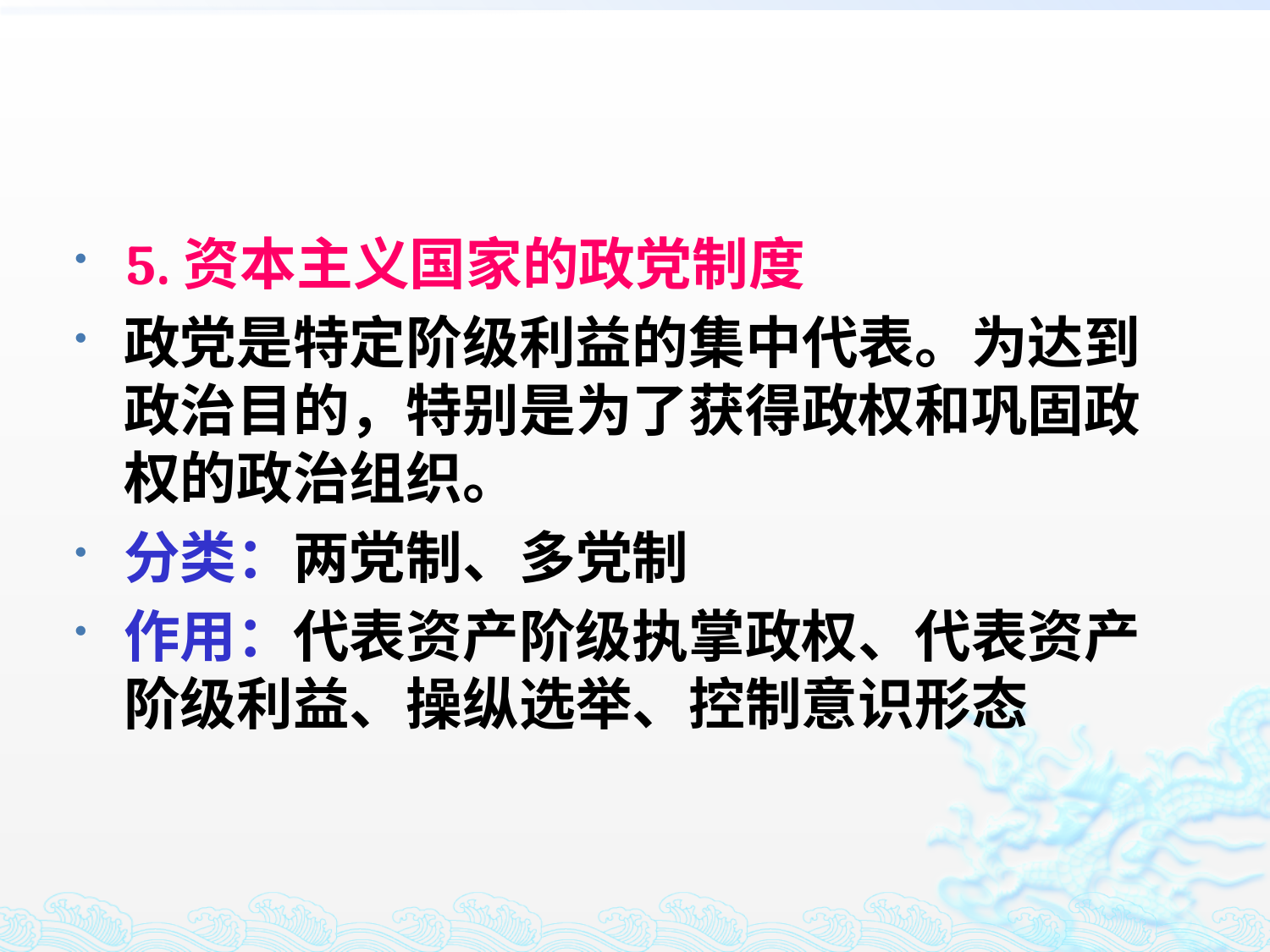

5.资本主义国家的政党制度
政党是特定阶级利益的集中代表。为达到政治目的，特别是为了获得政权和巩固政权的政治组织。
分类：两党制、多党制
作用：代表资产阶级执掌政权、代表资产阶级利益、操纵选举、控制意识形态